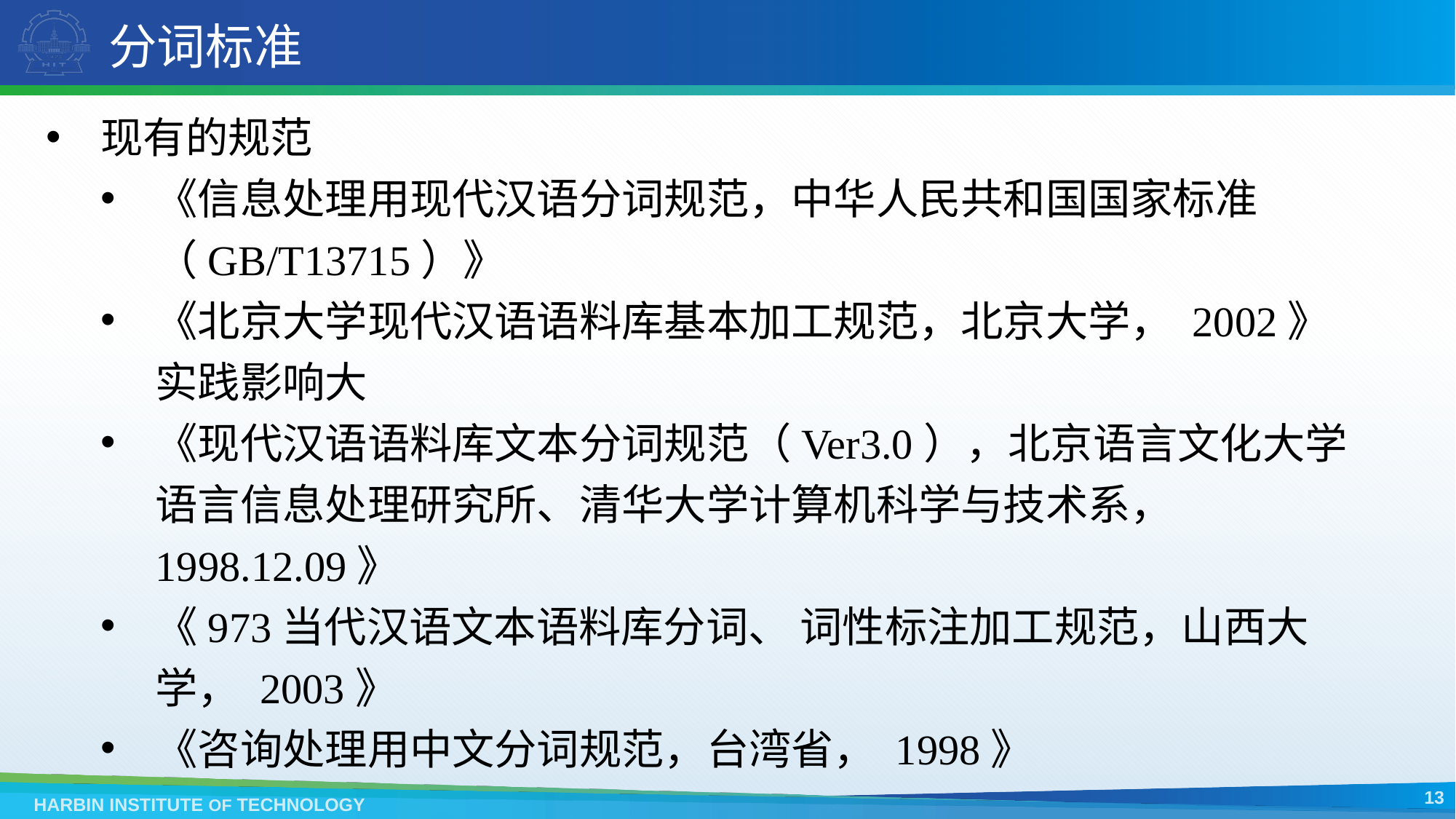

# 分词标准
现有的规范
《信息处理用现代汉语分词规范，中华人民共和国国家标准（GB/T13715）》
《北京大学现代汉语语料库基本加工规范，北京大学， 2002》 实践影响大
《现代汉语语料库文本分词规范（Ver3.0），北京语言文化大学语言信息处理研究所、清华大学计算机科学与技术系， 1998.12.09》
《973当代汉语文本语料库分词、 词性标注加工规范，山西大学， 2003》
《咨询处理用中文分词规范，台湾省， 1998》
13
HARBIN INSTITUTE OF TECHNOLOGY